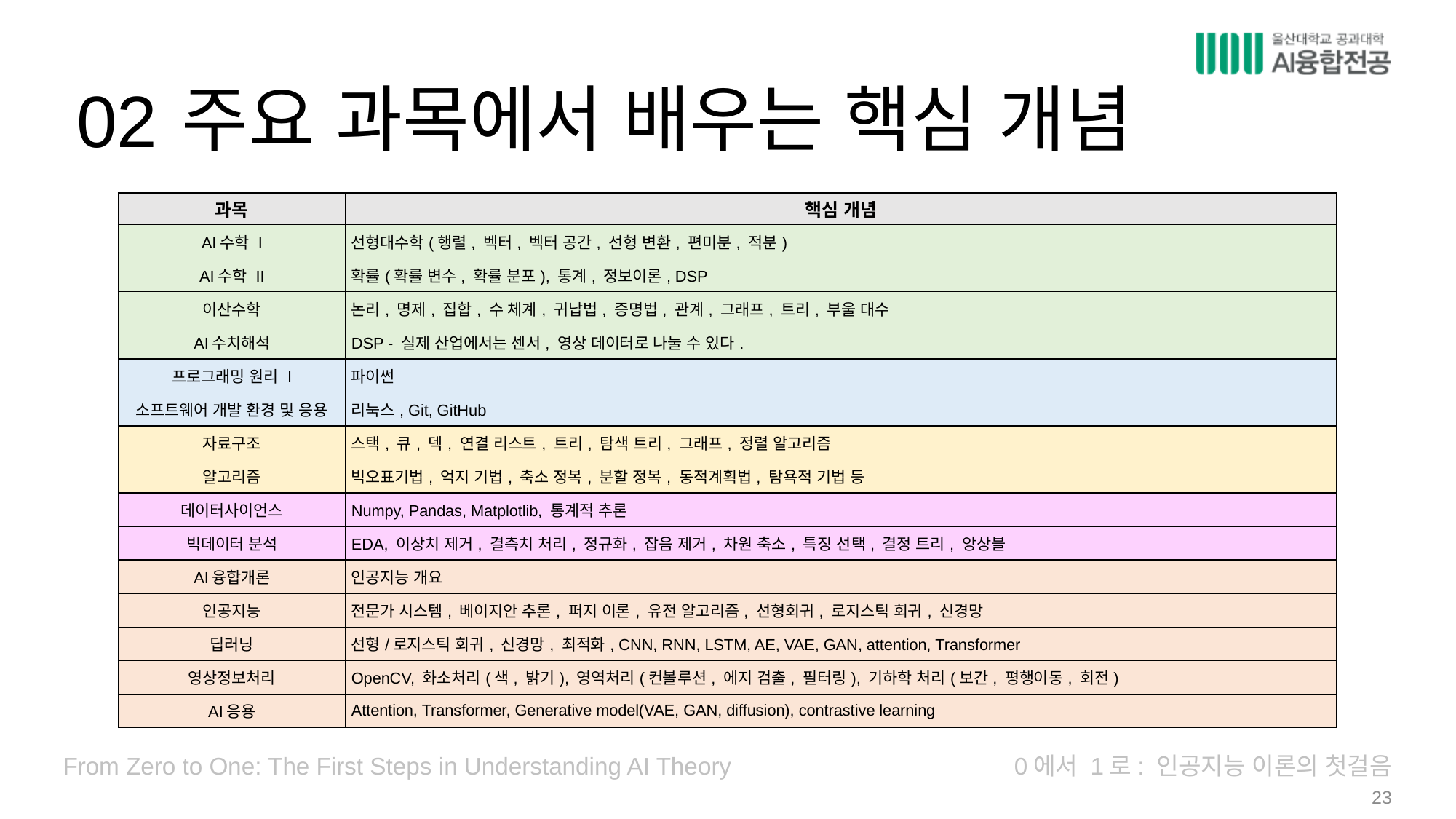

02
# 주요 과목에서 배우는 핵심 개념
| 과목 | 핵심 개념 |
| --- | --- |
| AI수학 I | 선형대수학(행렬, 벡터, 벡터 공간, 선형 변환, 편미분, 적분) |
| AI수학 II | 확률(확률 변수, 확률 분포), 통계, 정보이론, DSP |
| 이산수학 | 논리, 명제, 집합, 수 체계, 귀납법, 증명법, 관계, 그래프, 트리, 부울 대수 |
| AI수치해석 | DSP - 실제 산업에서는 센서, 영상 데이터로 나눌 수 있다. |
| 프로그래밍 원리 I | 파이썬 |
| 소프트웨어 개발 환경 및 응용 | 리눅스, Git, GitHub |
| 자료구조 | 스택, 큐, 덱, 연결 리스트, 트리, 탐색 트리, 그래프, 정렬 알고리즘 |
| 알고리즘 | 빅오표기법, 억지 기법, 축소 정복, 분할 정복, 동적계획법, 탐욕적 기법 등 |
| 데이터사이언스 | Numpy, Pandas, Matplotlib, 통계적 추론 |
| 빅데이터 분석 | EDA, 이상치 제거, 결측치 처리, 정규화, 잡음 제거, 차원 축소, 특징 선택, 결정 트리, 앙상블 |
| AI융합개론 | 인공지능 개요 |
| 인공지능 | 전문가 시스템, 베이지안 추론, 퍼지 이론, 유전 알고리즘, 선형회귀, 로지스틱 회귀, 신경망 |
| 딥러닝 | 선형/로지스틱 회귀, 신경망, 최적화, CNN, RNN, LSTM, AE, VAE, GAN, attention, Transformer |
| 영상정보처리 | OpenCV, 화소처리(색, 밝기), 영역처리(컨볼루션, 에지 검출, 필터링), 기하학 처리(보간, 평행이동, 회전) |
| AI응용 | Attention, Transformer, Generative model(VAE, GAN, diffusion), contrastive learning |
23